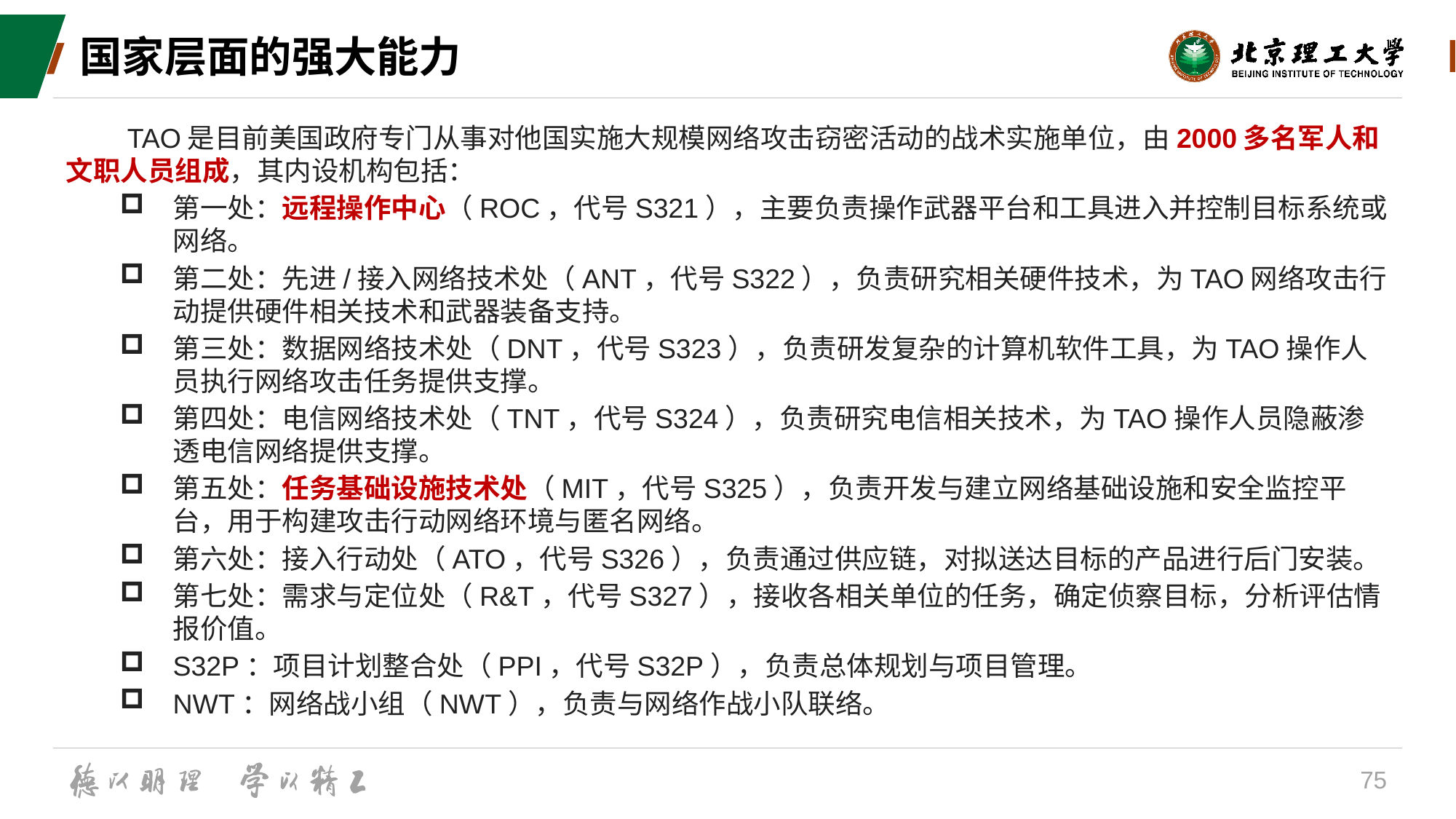

# 国家层面的强大能力
　　TAO是目前美国政府专门从事对他国实施大规模网络攻击窃密活动的战术实施单位，由2000多名军人和文职人员组成，其内设机构包括：
第一处：远程操作中心（ROC，代号S321），主要负责操作武器平台和工具进入并控制目标系统或网络。
第二处：先进/接入网络技术处（ANT，代号S322），负责研究相关硬件技术，为TAO网络攻击行动提供硬件相关技术和武器装备支持。
第三处：数据网络技术处（DNT，代号S323），负责研发复杂的计算机软件工具，为TAO操作人员执行网络攻击任务提供支撑。
第四处：电信网络技术处（TNT，代号S324），负责研究电信相关技术，为TAO操作人员隐蔽渗透电信网络提供支撑。
第五处：任务基础设施技术处（MIT，代号S325），负责开发与建立网络基础设施和安全监控平台，用于构建攻击行动网络环境与匿名网络。
第六处：接入行动处（ATO，代号S326），负责通过供应链，对拟送达目标的产品进行后门安装。
第七处：需求与定位处（R&T，代号S327），接收各相关单位的任务，确定侦察目标，分析评估情报价值。
S32P：项目计划整合处（PPI，代号S32P），负责总体规划与项目管理。
NWT：网络战小组（NWT），负责与网络作战小队联络。